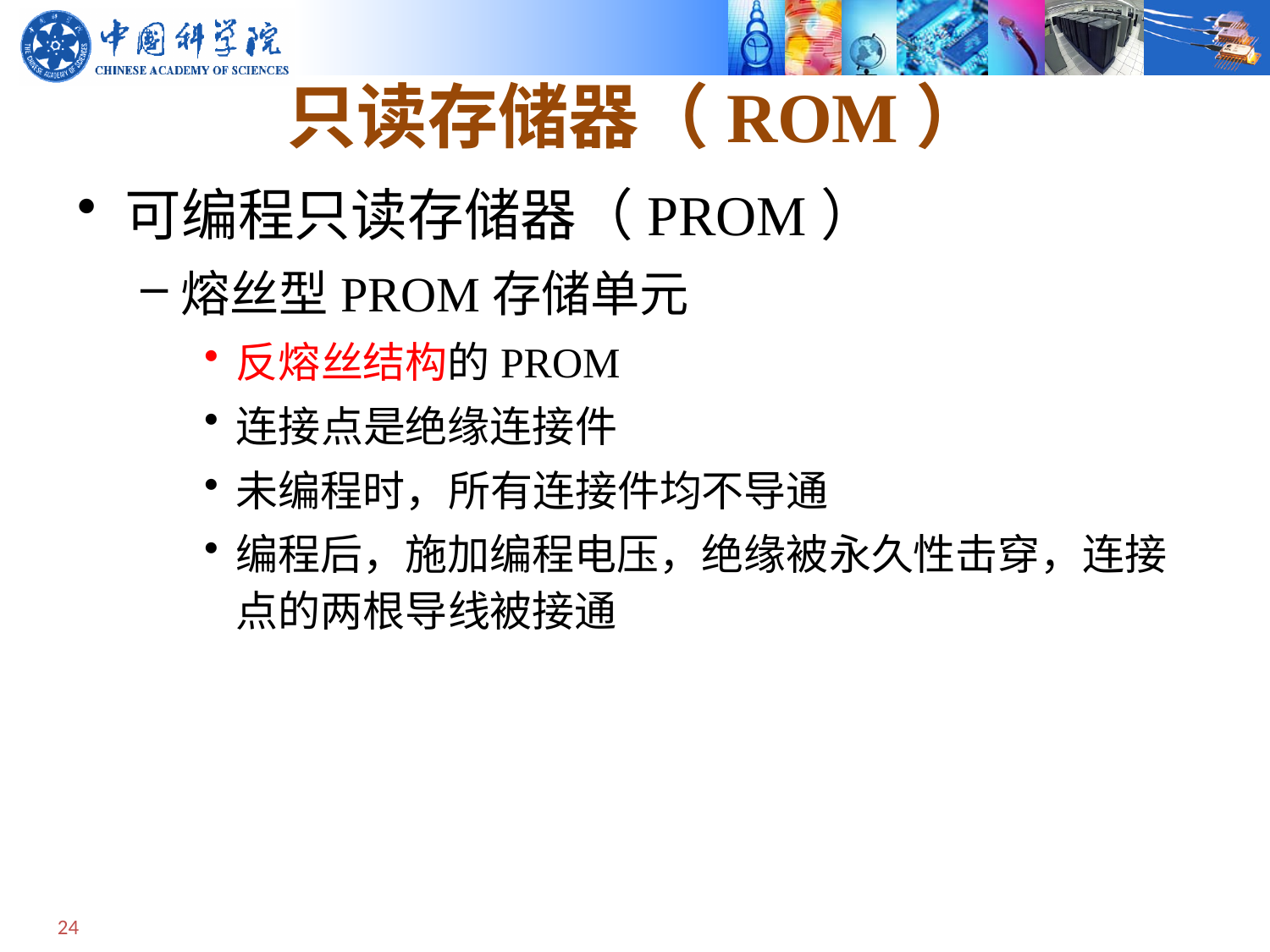

# 只读存储器（ROM）
可编程只读存储器（PROM）
熔丝型PROM存储单元
反熔丝结构的PROM
连接点是绝缘连接件
未编程时，所有连接件均不导通
编程后，施加编程电压，绝缘被永久性击穿，连接点的两根导线被接通